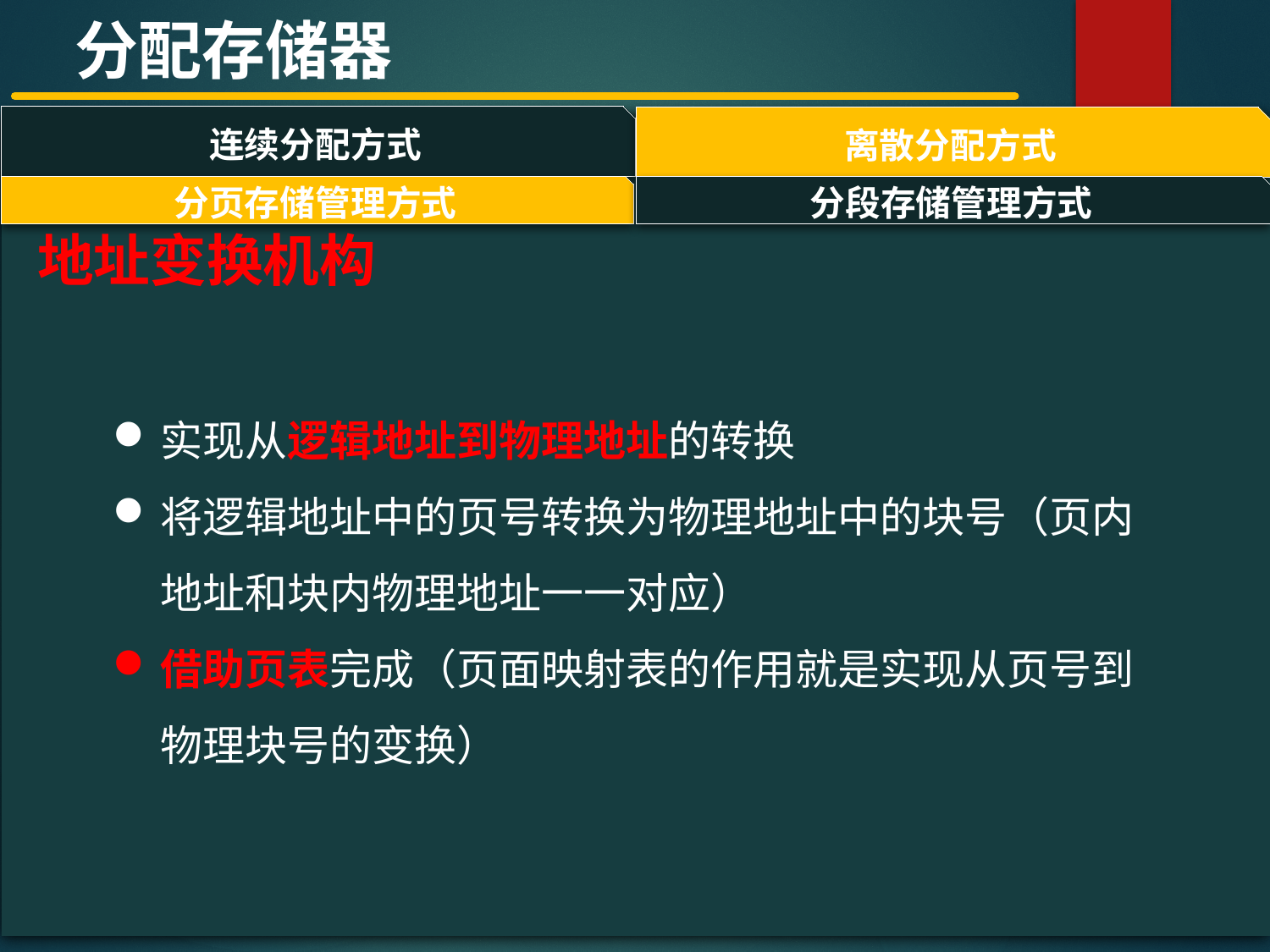

分配存储器
连续分配方式
离散分配方式
#
分页存储管理方式
分段存储管理方式
地址变换机构
实现从逻辑地址到物理地址的转换
将逻辑地址中的页号转换为物理地址中的块号（页内地址和块内物理地址一一对应）
借助页表完成（页面映射表的作用就是实现从页号到物理块号的变换）